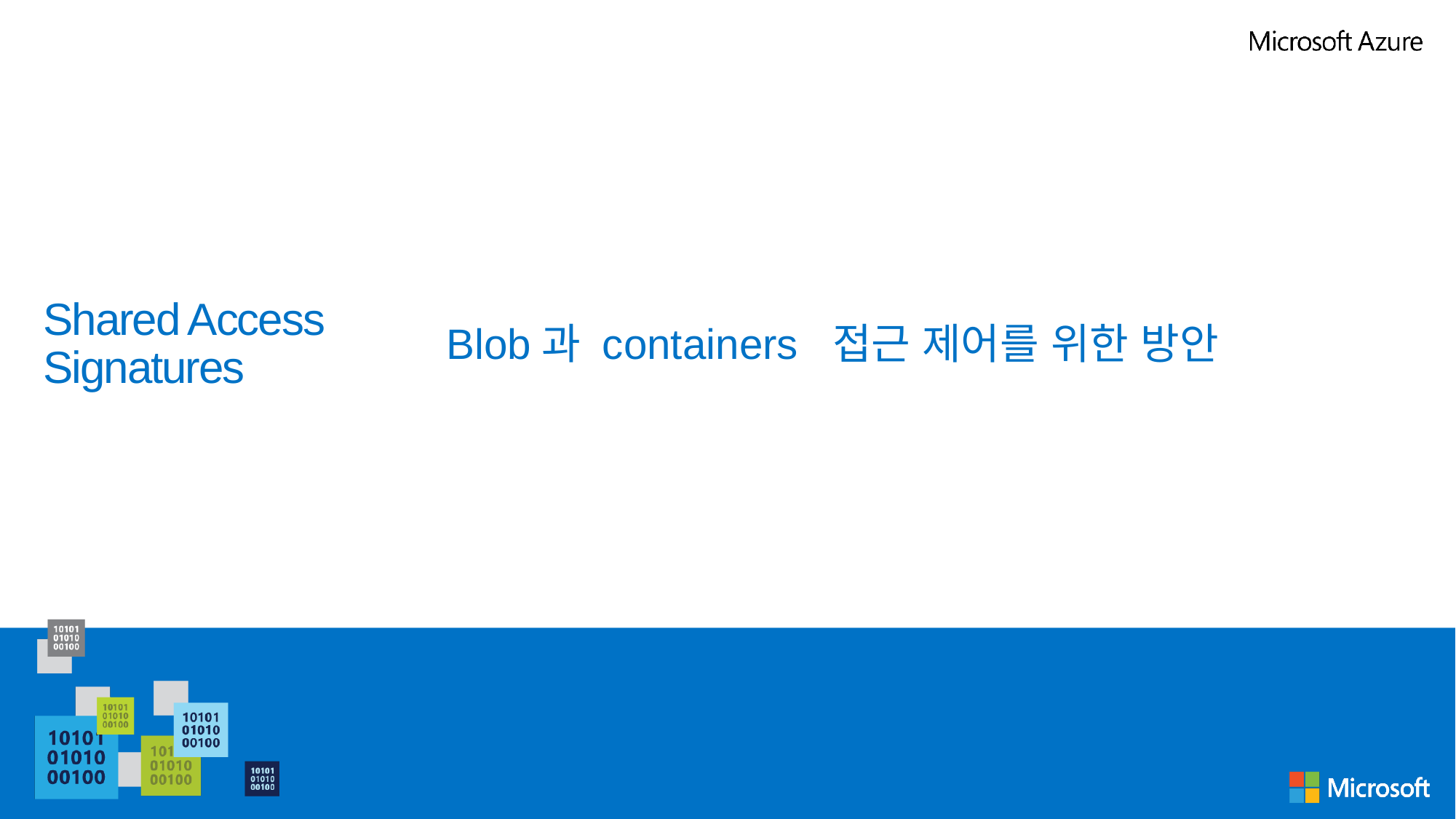

Blob과 containers  접근 제어를 위한 방안
# Shared Access Signatures